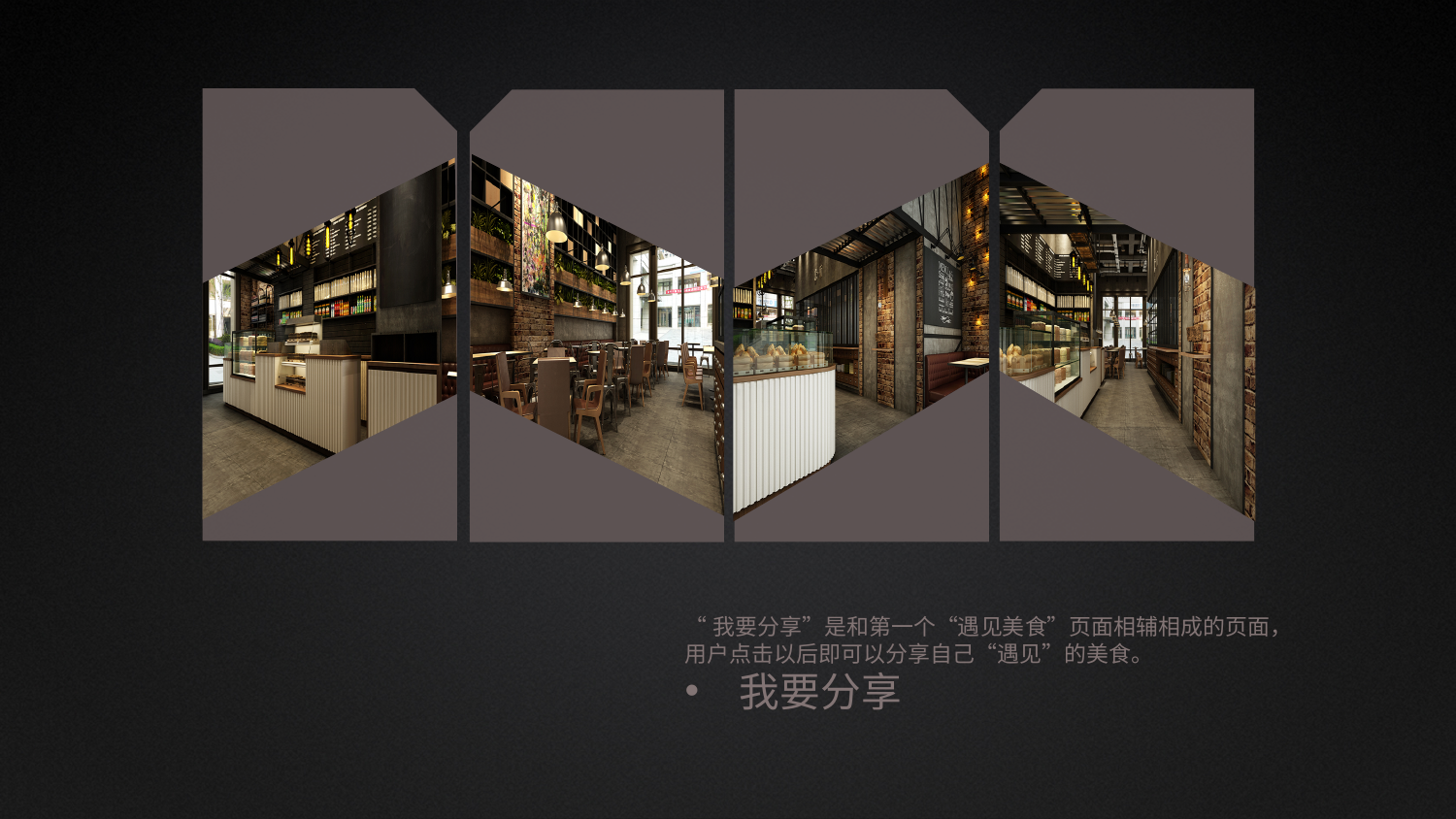

“我要分享”是和第一个“遇见美食”页面相辅相成的页面，
用户点击以后即可以分享自己“遇见”的美食。
我要分享